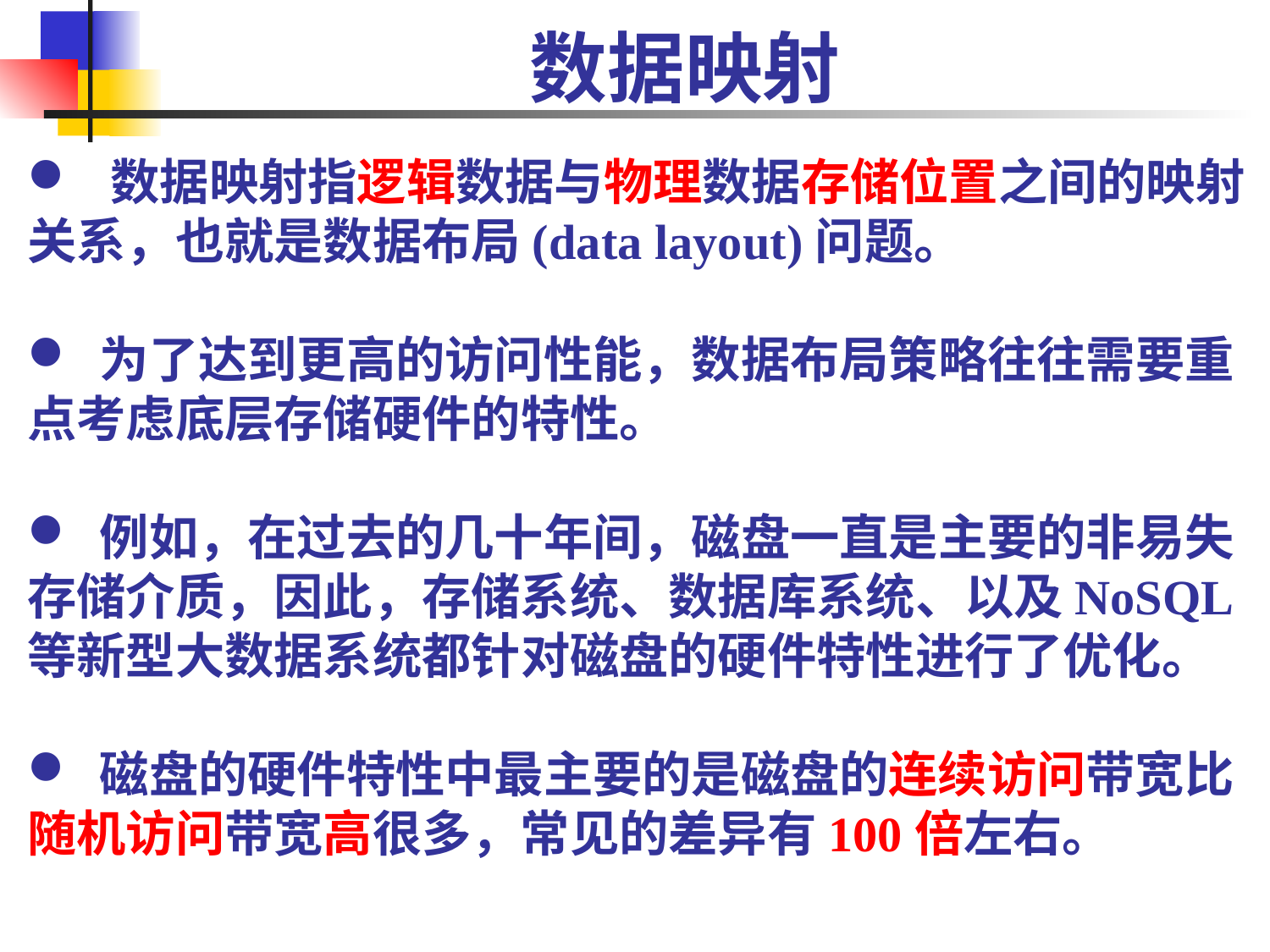

# 数据映射
  数据映射指逻辑数据与物理数据存储位置之间的映射关系，也就是数据布局(data layout)问题。

 为了达到更高的访问性能，数据布局策略往往需要重点考虑底层存储硬件的特性。

 例如，在过去的几十年间，磁盘一直是主要的非易失存储介质，因此，存储系统、数据库系统、以及NoSQL等新型大数据系统都针对磁盘的硬件特性进行了优化。

 磁盘的硬件特性中最主要的是磁盘的连续访问带宽比随机访问带宽高很多，常见的差异有100倍左右。